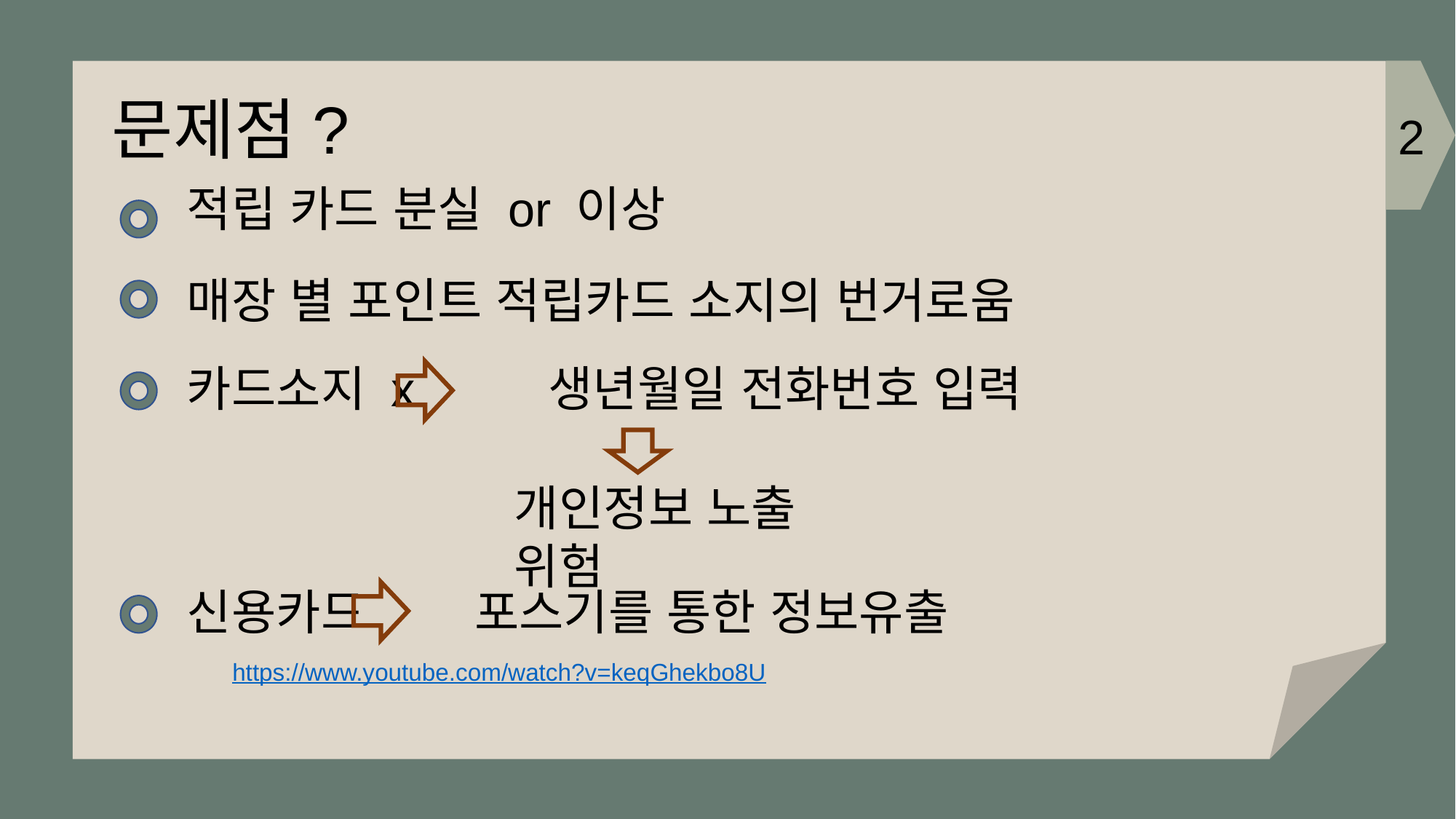

문제점?
적립 카드 분실 or 이상

매장 별 포인트 적립카드 소지의 번거로움

카드소지 x         생년월일 전화번호 입력

개인정보 노출 위험
신용카드        포스기를 통한 정보유출

https://www.youtube.com/watch?v=keqGhekbo8U